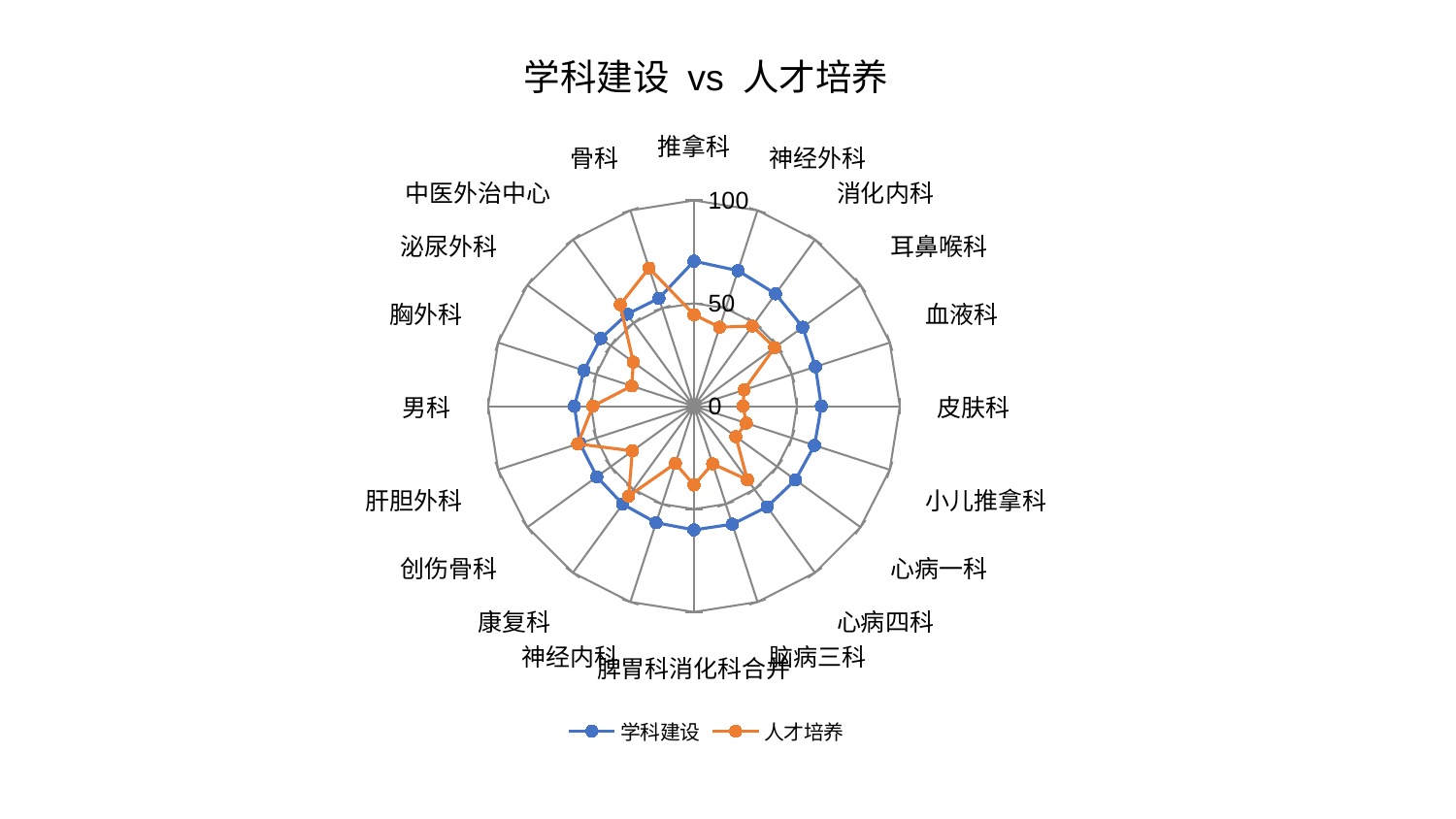

### Chart: 学科建设 vs 人才培养

| Category | 学科建设 | 人才培养 |
|---|---|---|
| 推拿科 | 70.47637737820888 | 44.48170941702666 |
| 神经外科 | 69.24498430806847 | 40.3630788546022 |
| 消化内科 | 67.46908252060871 | 48.160680033908285 |
| 耳鼻喉科 | 65.31548998878053 | 48.44075149987635 |
| 血液科 | 62.07164703809124 | 25.6379325483714 |
| 皮肤科 | 61.8621053830943 | 23.8312004762421 |
| 小儿推拿科 | 61.59498475418711 | 26.748321277665667 |
| 心病一科 | 60.953372605712794 | 25.15139402406317 |
| 心病四科 | 60.44788789056945 | 44.18388266297611 |
| 脑病三科 | 60.277913736367054 | 29.453900794373357 |
| 脾胃科消化科合并 | 60.1131496916867 | 38.31743350402926 |
| 神经内科 | 59.52800939679366 | 29.23068378370061 |
| 康复科 | 58.86457286777795 | 54.019301146831445 |
| 创伤骨科 | 58.34800356418736 | 36.9759983836731 |
| 肝胆外科 | 58.26412272098901 | 59.35058825628872 |
| 男科 | 58.084591777848566 | 49.111799833713626 |
| 胸外科 | 56.173736110956334 | 31.773967671966755 |
| 泌尿外科 | 55.97344318464666 | 36.435073099866166 |
| 中医外治中心 | 55.26363358945309 | 60.96463526596043 |
| 骨科 | 55.112971509391286 | 70.57291016743956 |
21